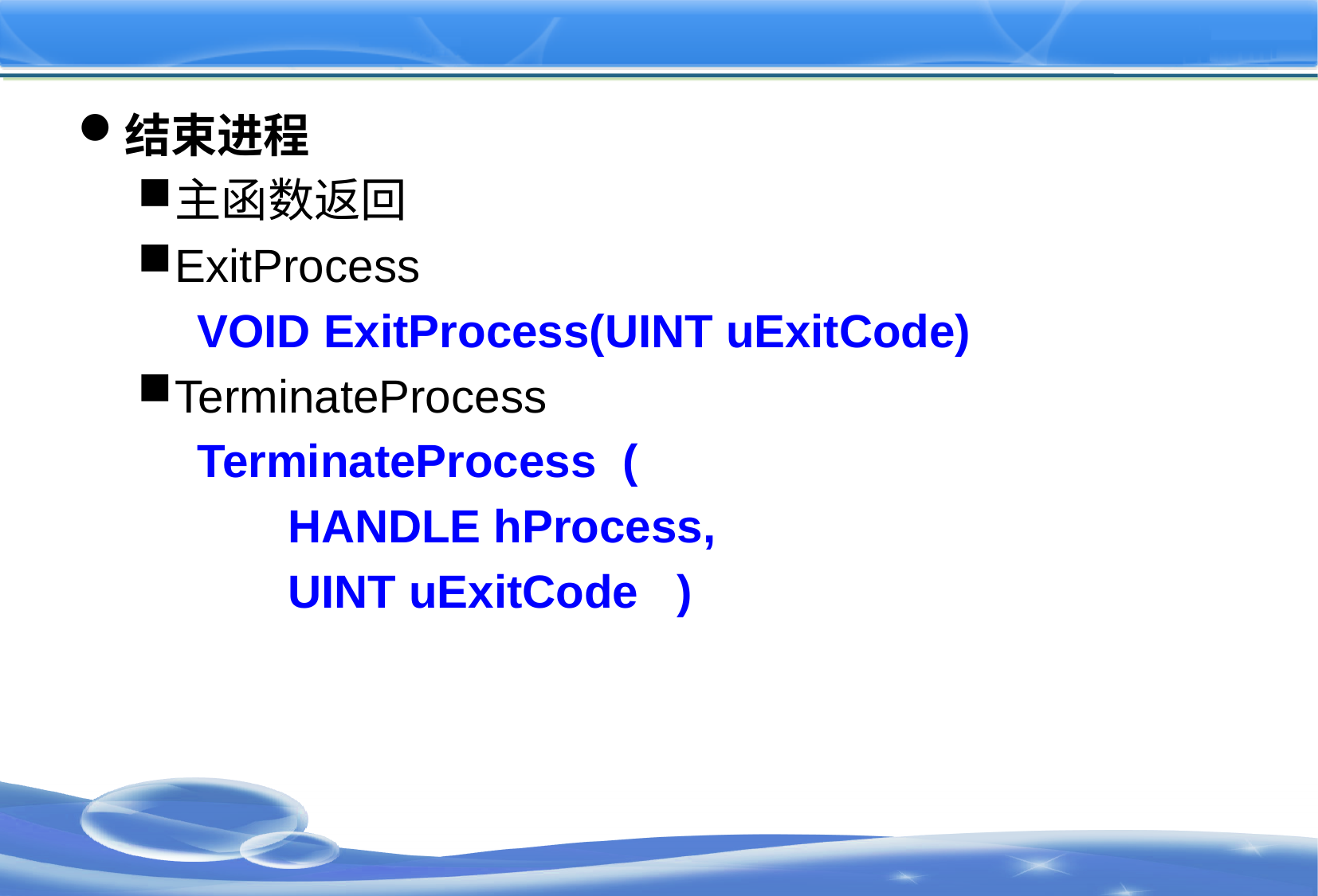

#
结束进程
主函数返回
ExitProcess
VOID ExitProcess(UINT uExitCode)
TerminateProcess
TerminateProcess  (
       HANDLE hProcess,
       UINT uExitCode   )